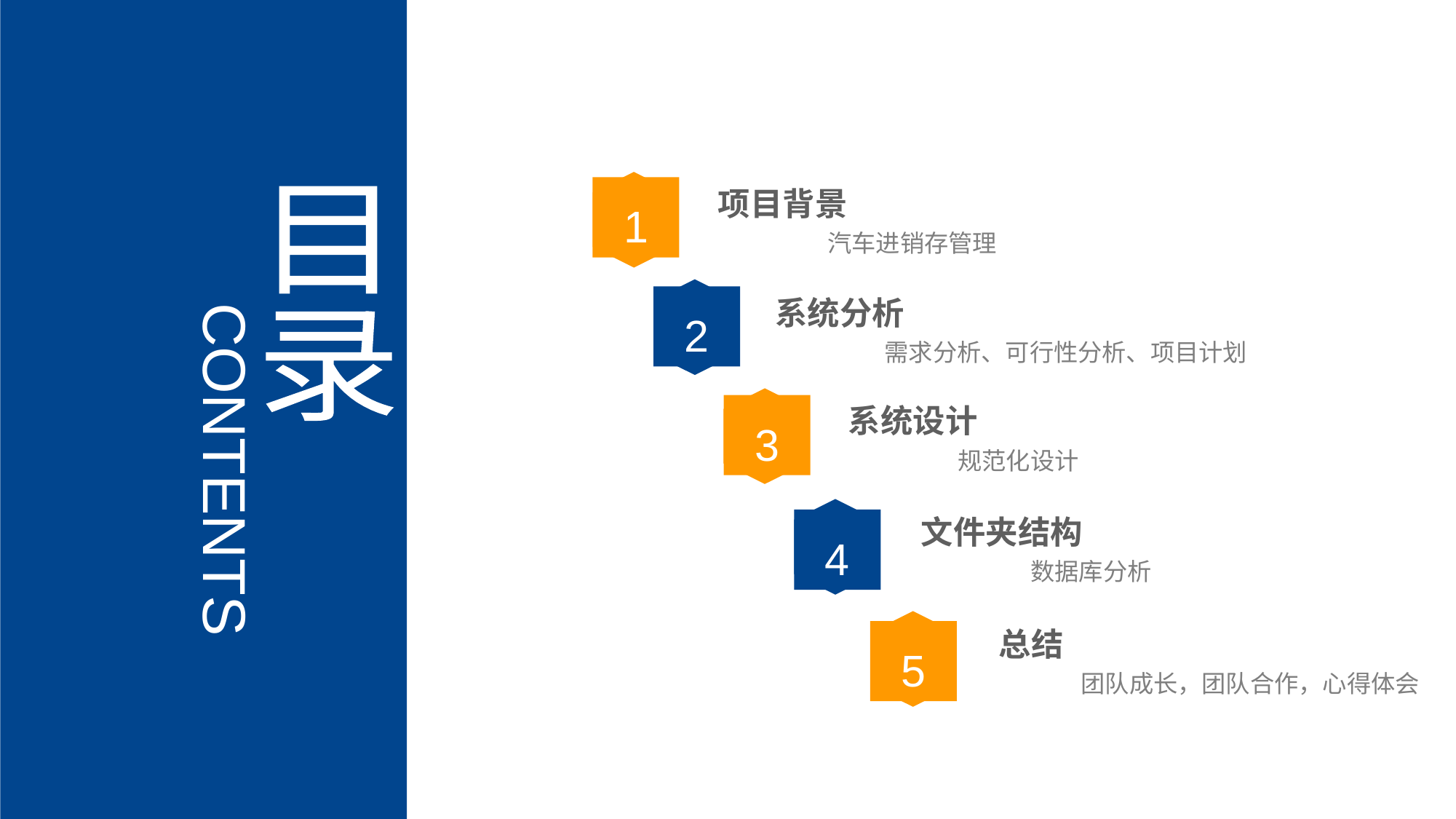

项目背景
                   汽车进销存管理
1

目
录
系统分析
                   需求分析、可行性分析、项目计划

2
系统设计
                   规范化设计

3
CONTENTS
文件夹结构
                   数据库分析

4
总结
              团队成长，团队合作，心得体会

5